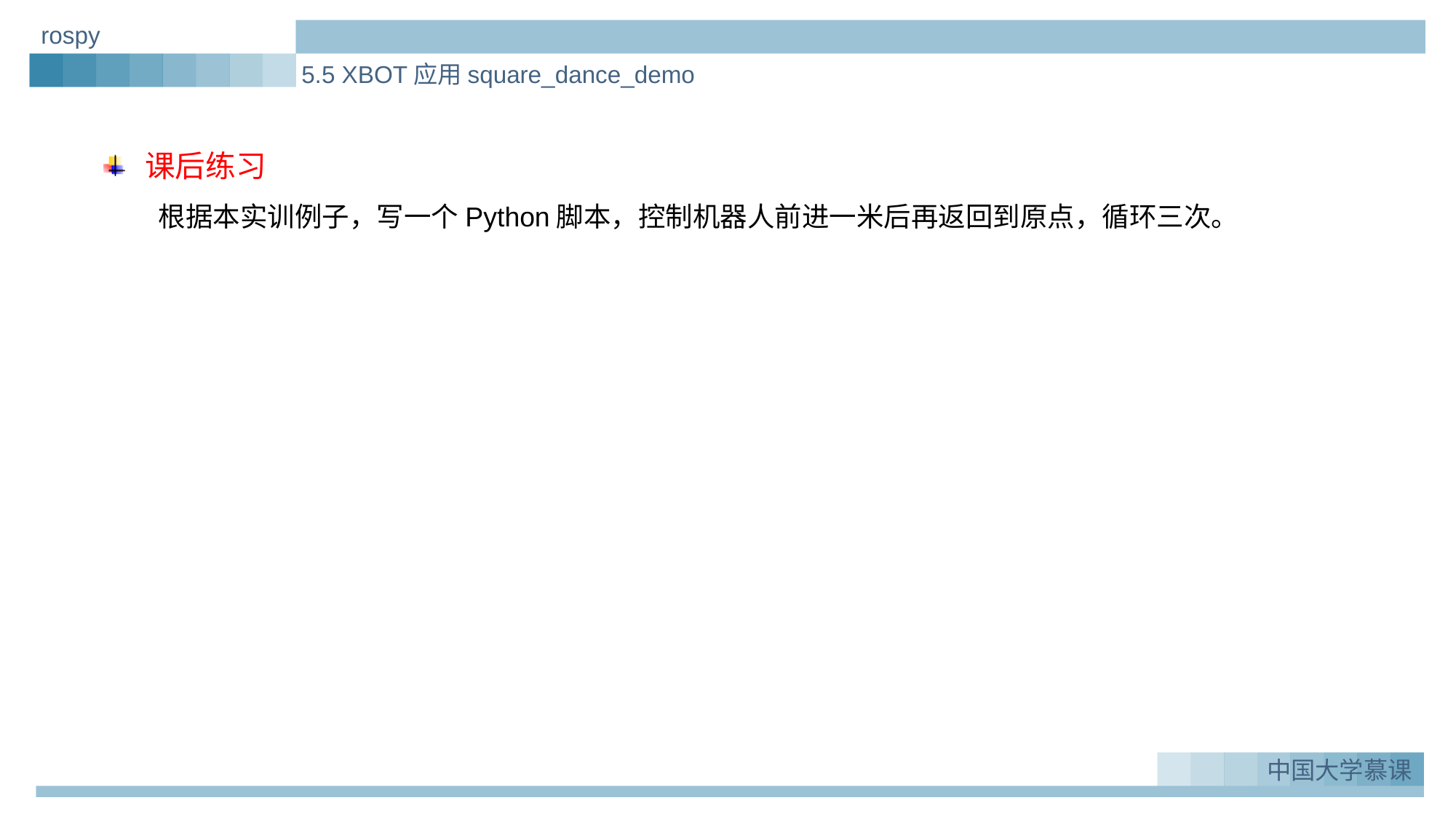

rospy
5.5 XBOT应用square_dance_demo
课后练习
根据本实训例子，写一个Python脚本，控制机器人前进一米后再返回到原点，循环三次。

实例一：Greeting_demo
1.
中国大学慕课